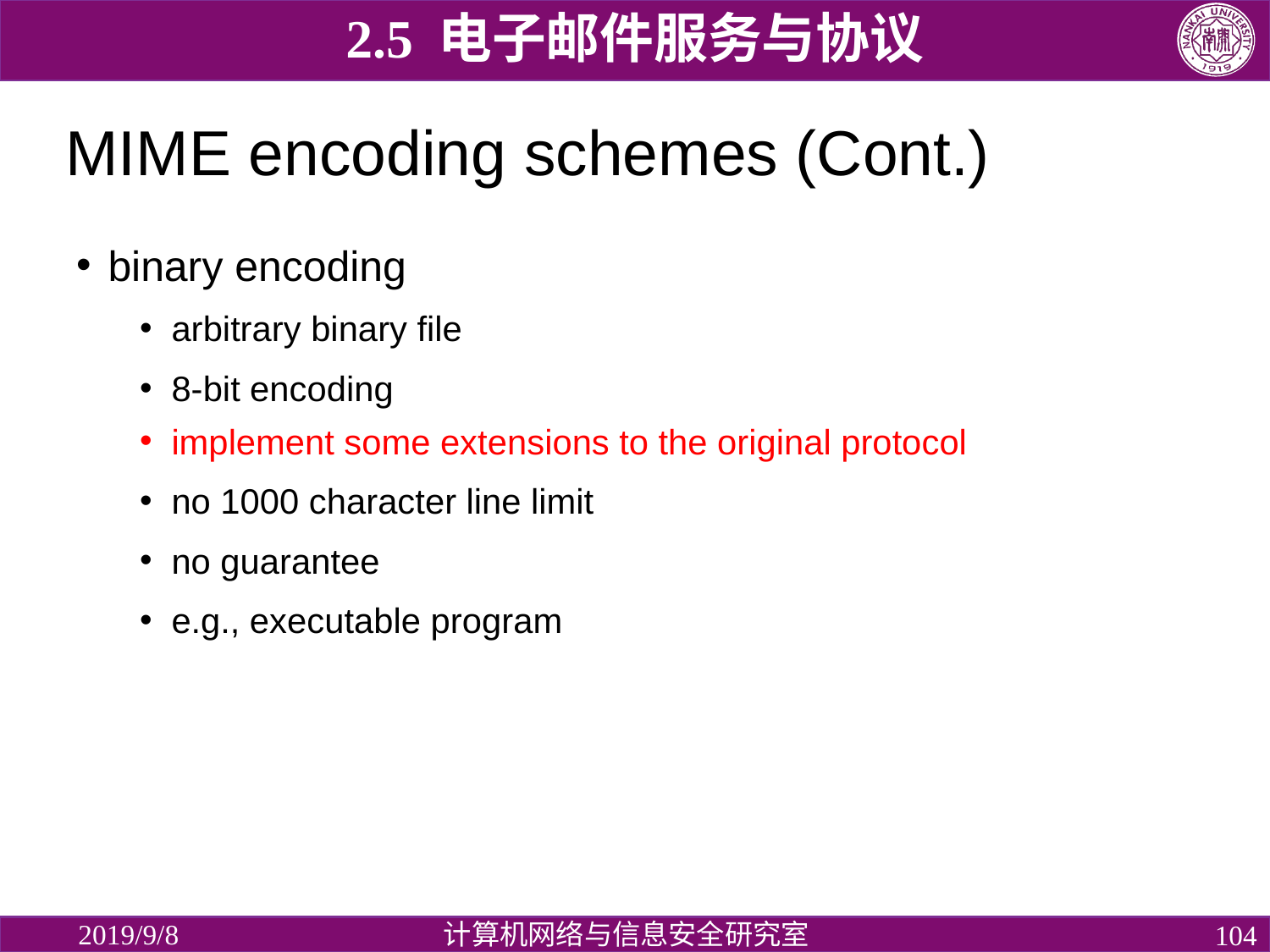

2.5 电子邮件服务与协议
# MIME encoding schemes (Cont.)
binary encoding
arbitrary binary file
8-bit encoding
implement some extensions to the original protocol
no 1000 character line limit
no guarantee
e.g., executable program